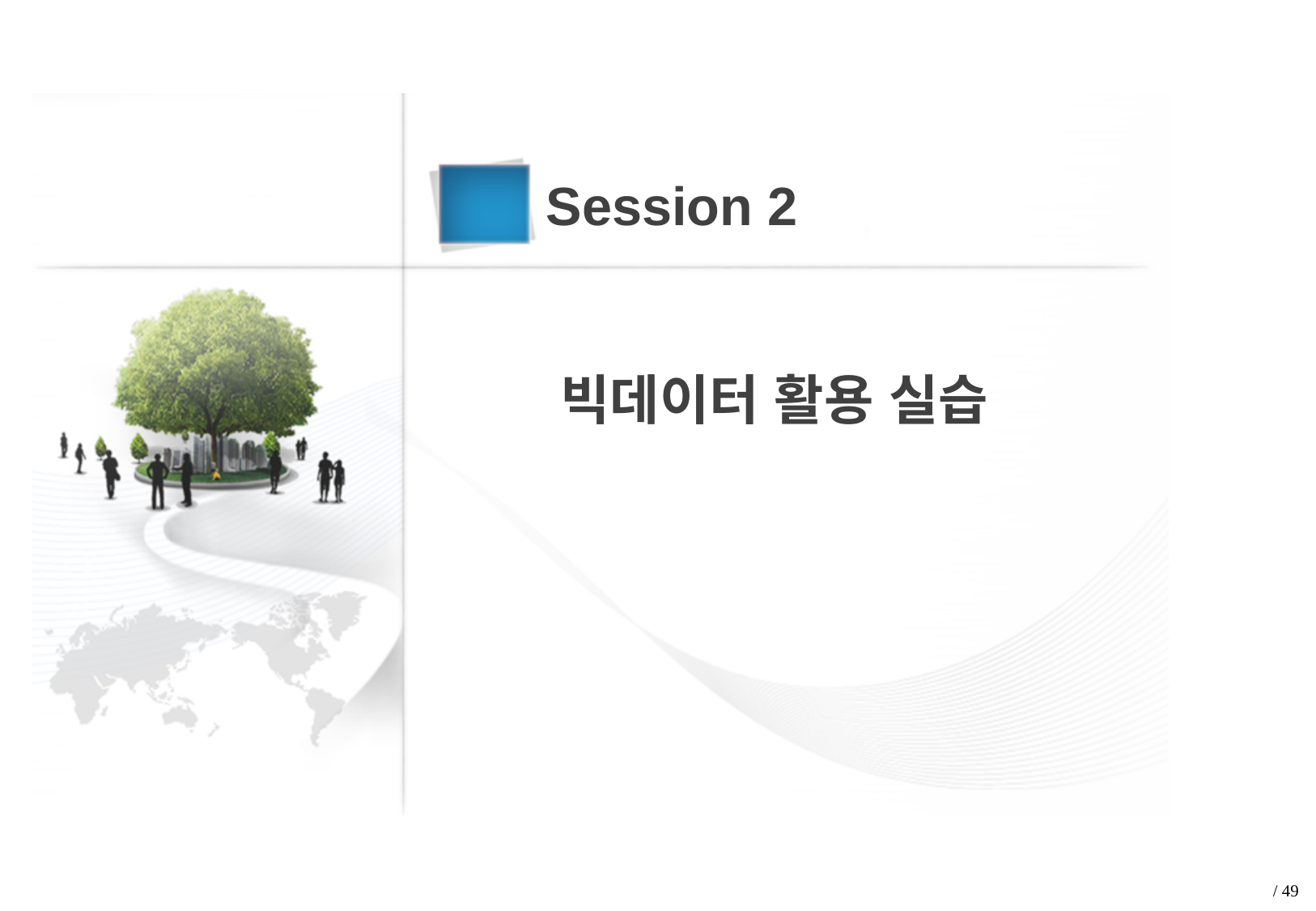

Session 2
빅데이터 활용 실습
/ 49